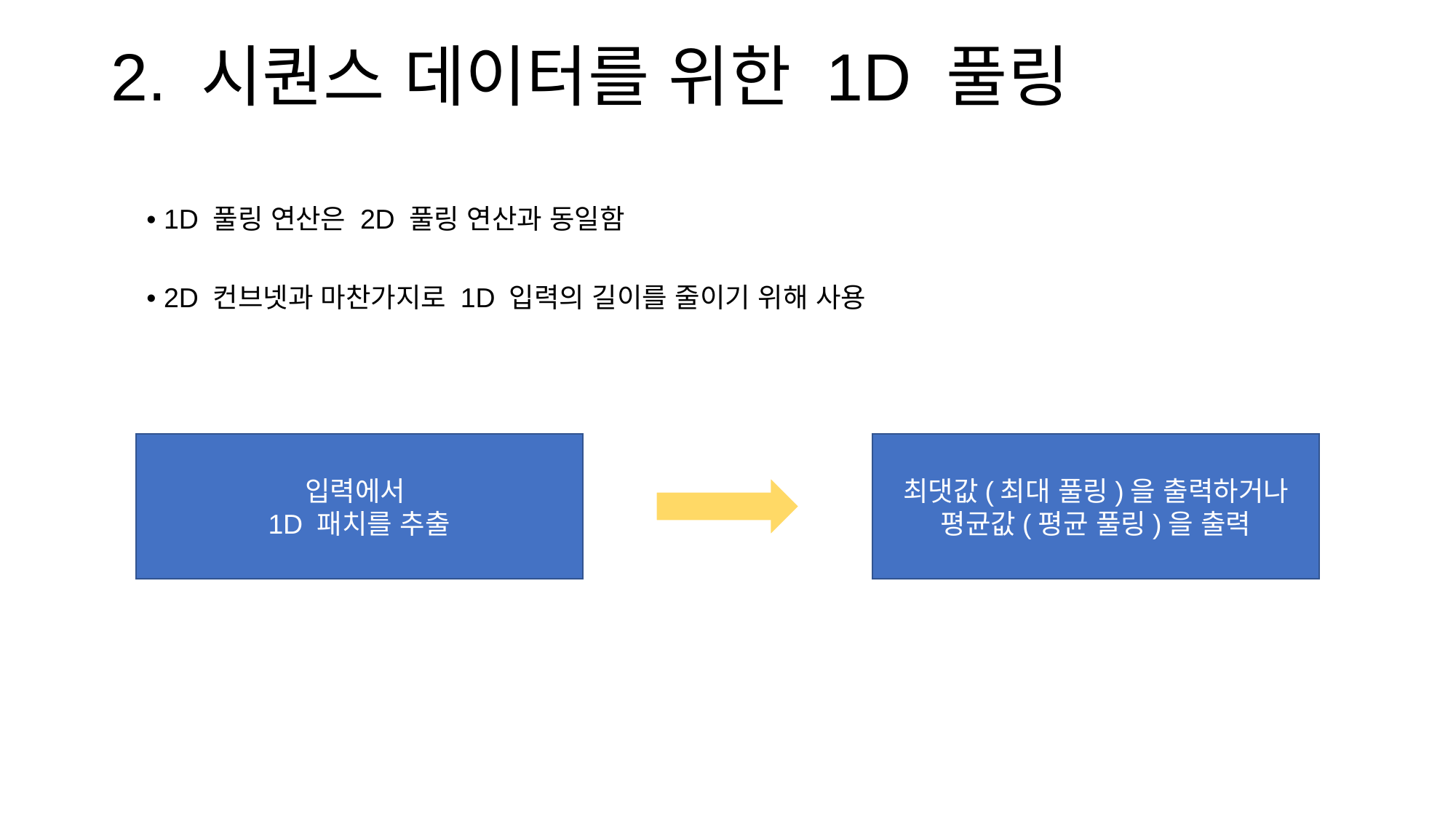

2. 시퀀스 데이터를 위한 1D 풀링
• 1D 풀링 연산은 2D 풀링 연산과 동일함
• 2D 컨브넷과 마찬가지로 1D 입력의 길이를 줄이기 위해 사용
입력에서
1D 패치를 추출
최댓값(최대 풀링)을 출력하거나 평균값(평균 풀링)을 출력